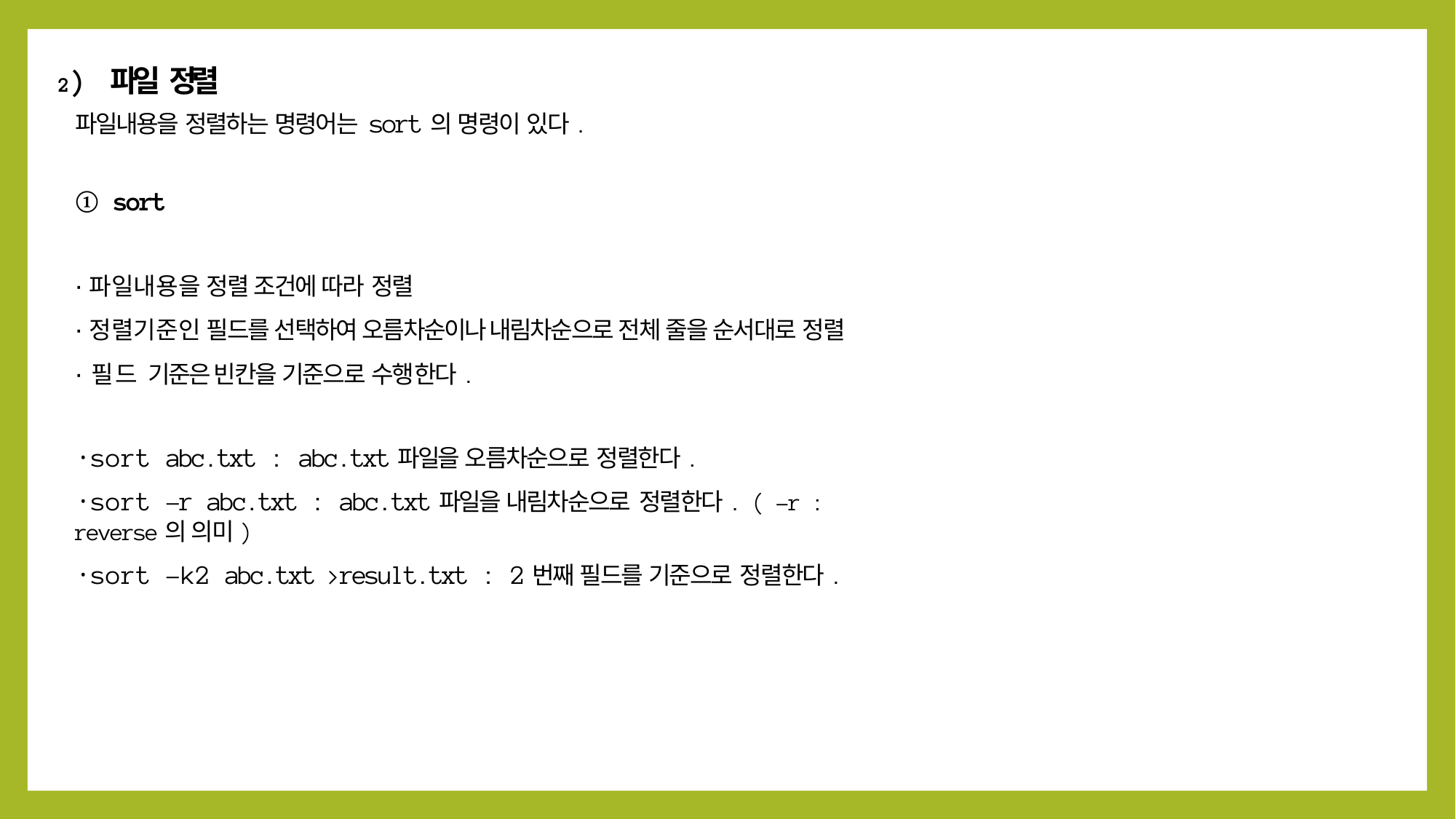

2) 파일 정렬
파일내용을 정렬하는 명령어는 sort의 명령이 있다.

① sort

∙파일내용을 정렬 조건에 따라 정렬
∙정렬기준인 필드를 선택하여 오름차순이나 내림차순으로 전체 줄을 순서대로 정렬
∙필드 기준은 빈칸을 기준으로 수행한다.

∙sort abc.txt : abc.txt파일을 오름차순으로 정렬한다.
∙sort –r abc.txt : abc.txt파일을 내림차순으로 정렬한다. ( -r : reverse의 의미)
∙sort –k2 abc.txt >result.txt : 2번째 필드를 기준으로 정렬한다.